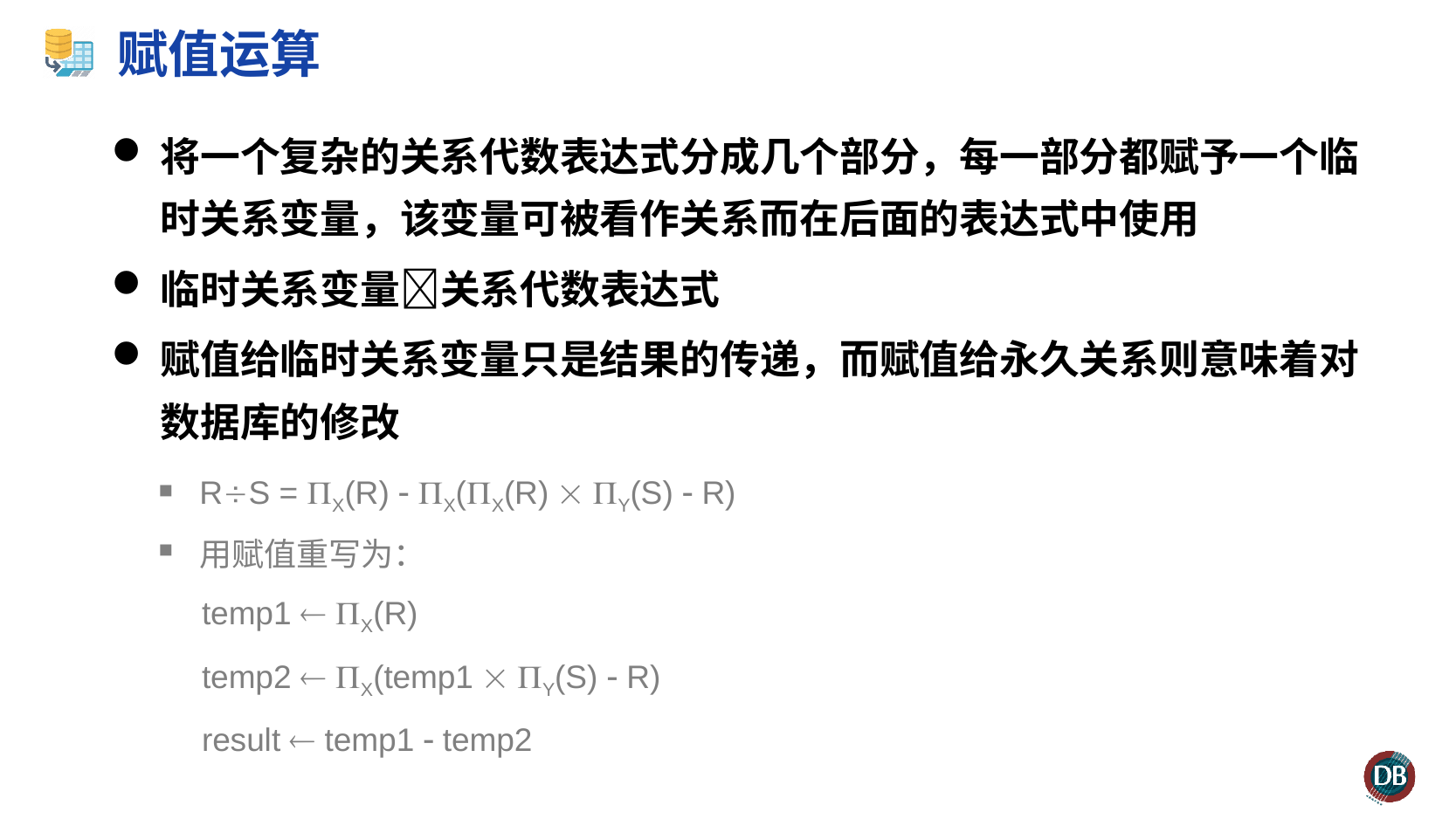

# 赋值运算
将一个复杂的关系代数表达式分成几个部分，每一部分都赋予一个临时关系变量，该变量可被看作关系而在后面的表达式中使用
临时关系变量←关系代数表达式
赋值给临时关系变量只是结果的传递，而赋值给永久关系则意味着对数据库的修改
R÷S = ΠX(R) − ΠX(ΠX(R) × ΠY(S) − R)
用赋值重写为：
    temp1 ← ΠX(R)
    temp2 ← ΠX(temp1 × ΠY(S) − R)
    result ← temp1 − temp2